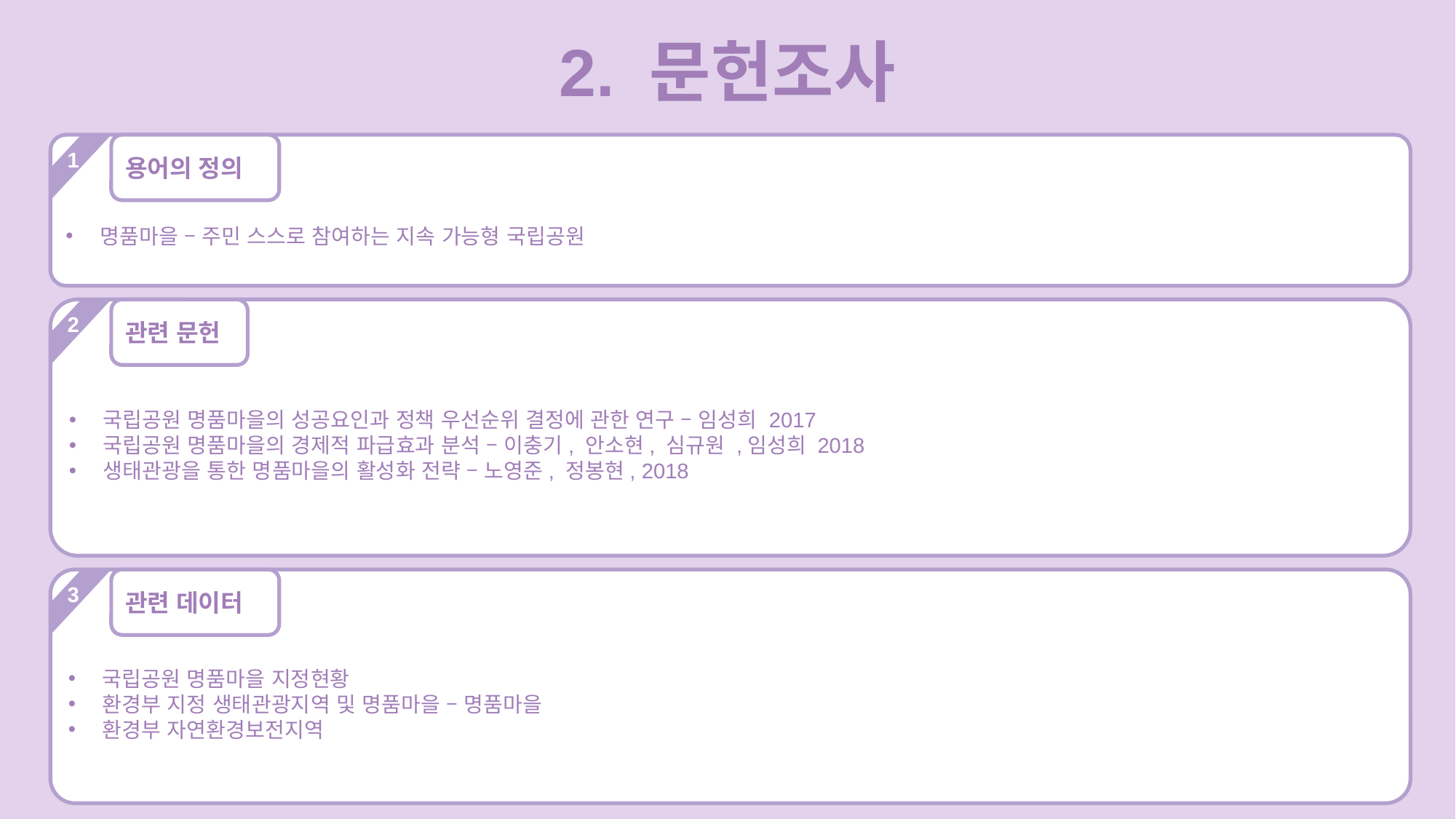

2. 문헌조사

명품마을 – 주민 스스로 참여하는 지속 가능형 국립공원
1
용어의 정의

국립공원 명품마을의 성공요인과 정책 우선순위 결정에 관한 연구 – 임성희 2017
국립공원 명품마을의 경제적 파급효과 분석 – 이충기, 안소현, 심규원 ,임성희 2018
생태관광을 통한 명품마을의 활성화 전략 – 노영준, 정봉현, 2018

2
관련 문헌

국립공원 명품마을 지정현황
환경부 지정 생태관광지역 및 명품마을 – 명품마을
환경부 자연환경보전지역

3
관련 데이터